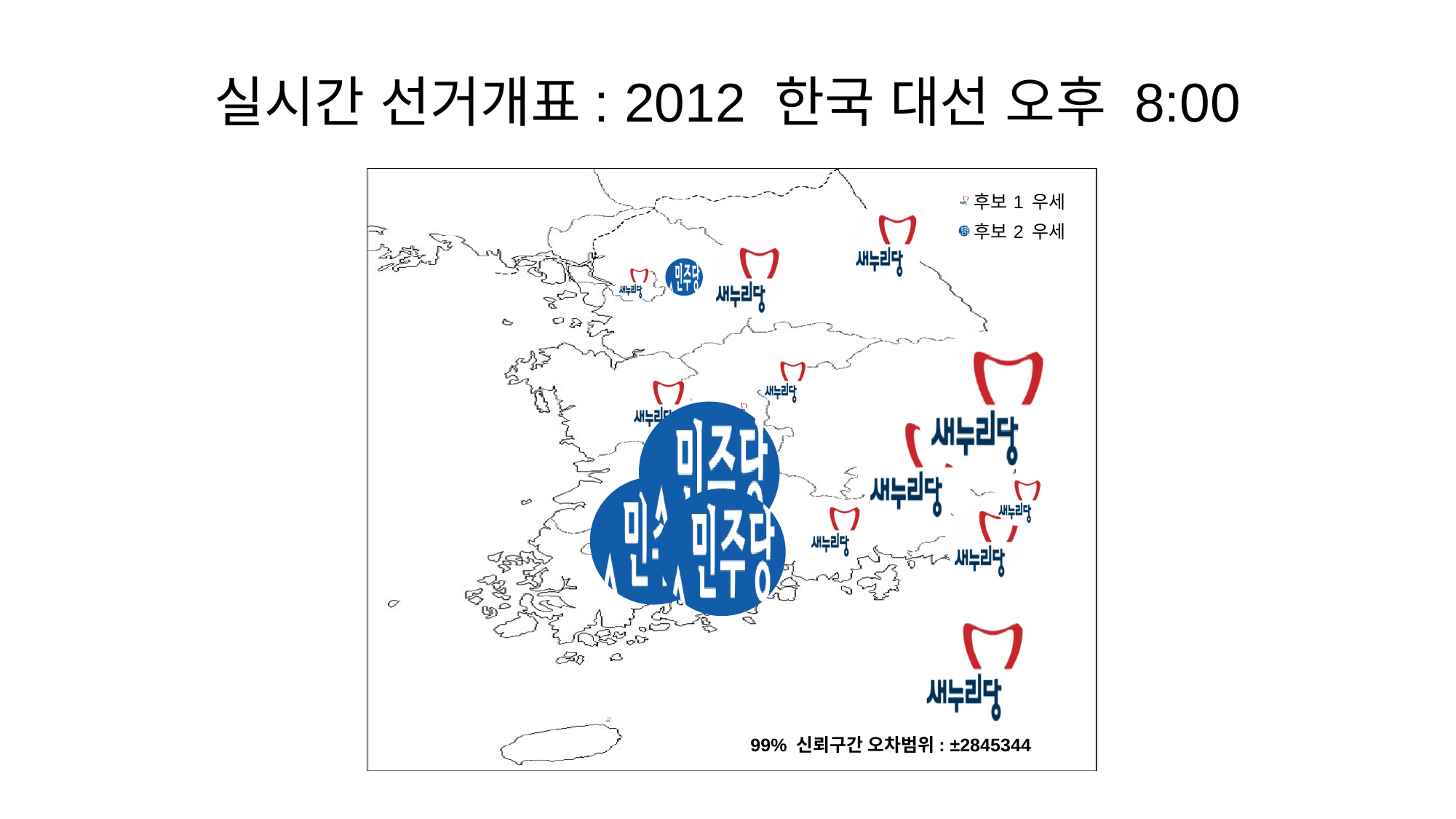

실시간 선거개표: 2012 한국 대선 오후 8:00

### Chart

| Category |  |  |  |
|---|---|---|---|
99% 신뢰구간 오차범위: ±2845344